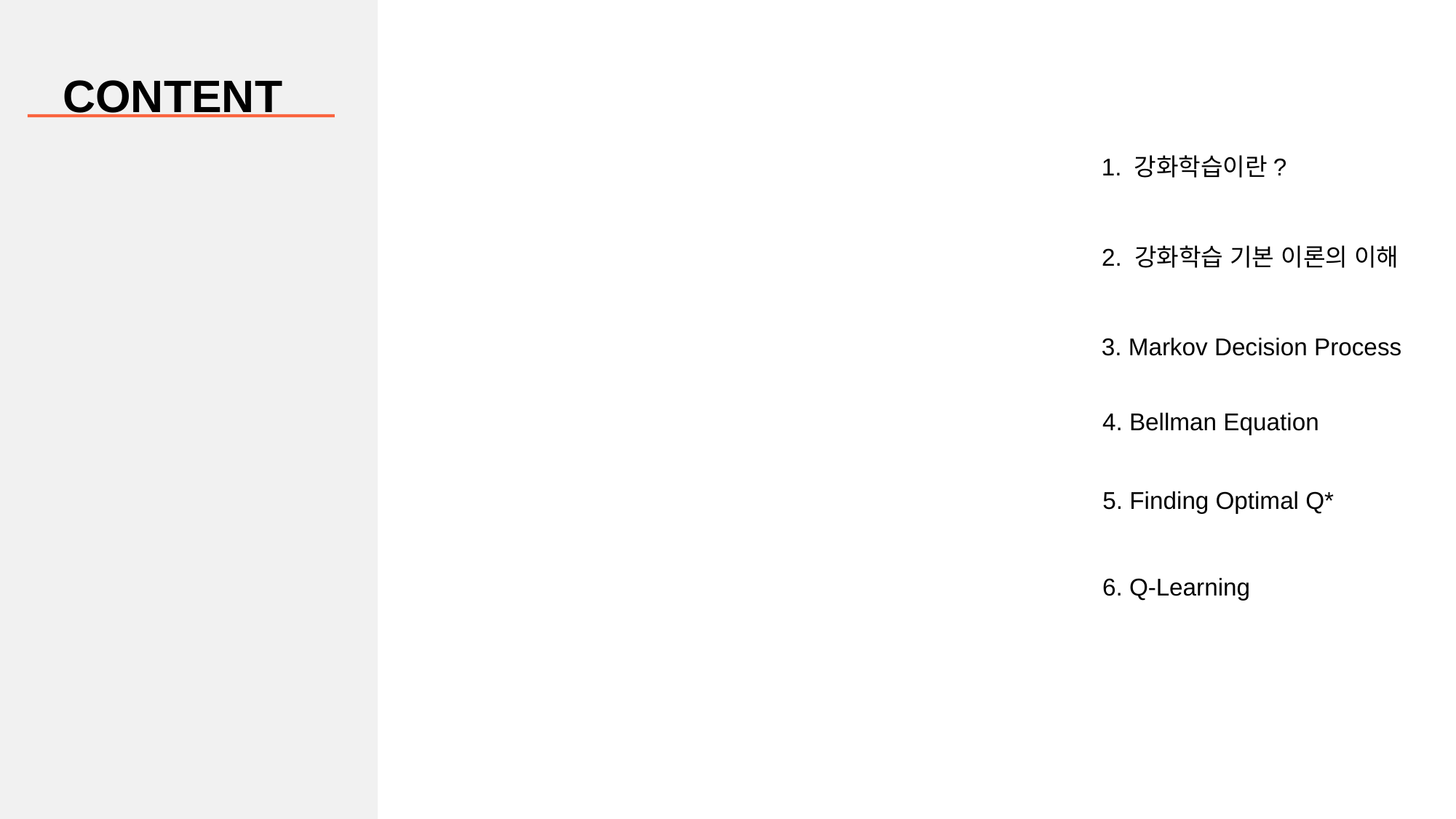

CONTENT

1. 강화학습이란?
2. 강화학습 기본 이론의 이해
3. Markov Decision Process
4. Bellman Equation
5. Finding Optimal Q*
6. Q-Learning